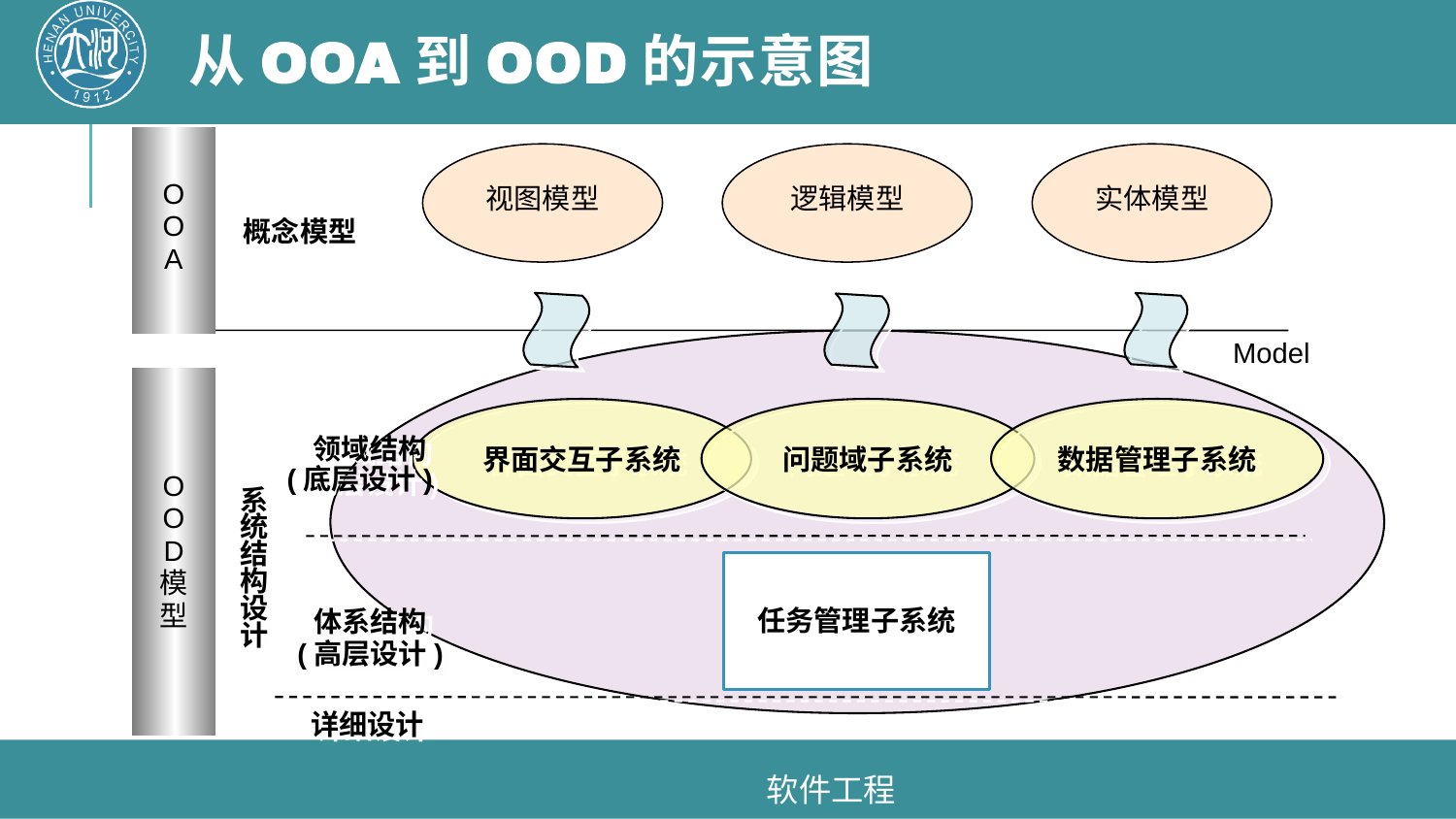

# 从OOA到OOD的示意图
O
O
A
视图模型
逻辑模型
实体模型
概念模型

Model

O
O
D
模
型
系统结构设计
界面交互子系统
问题域子系统
数据管理子系统
  领域结构
(底层设计)
体系结构
(高层设计)

任务管理子系统
详细设计

软件工程
10